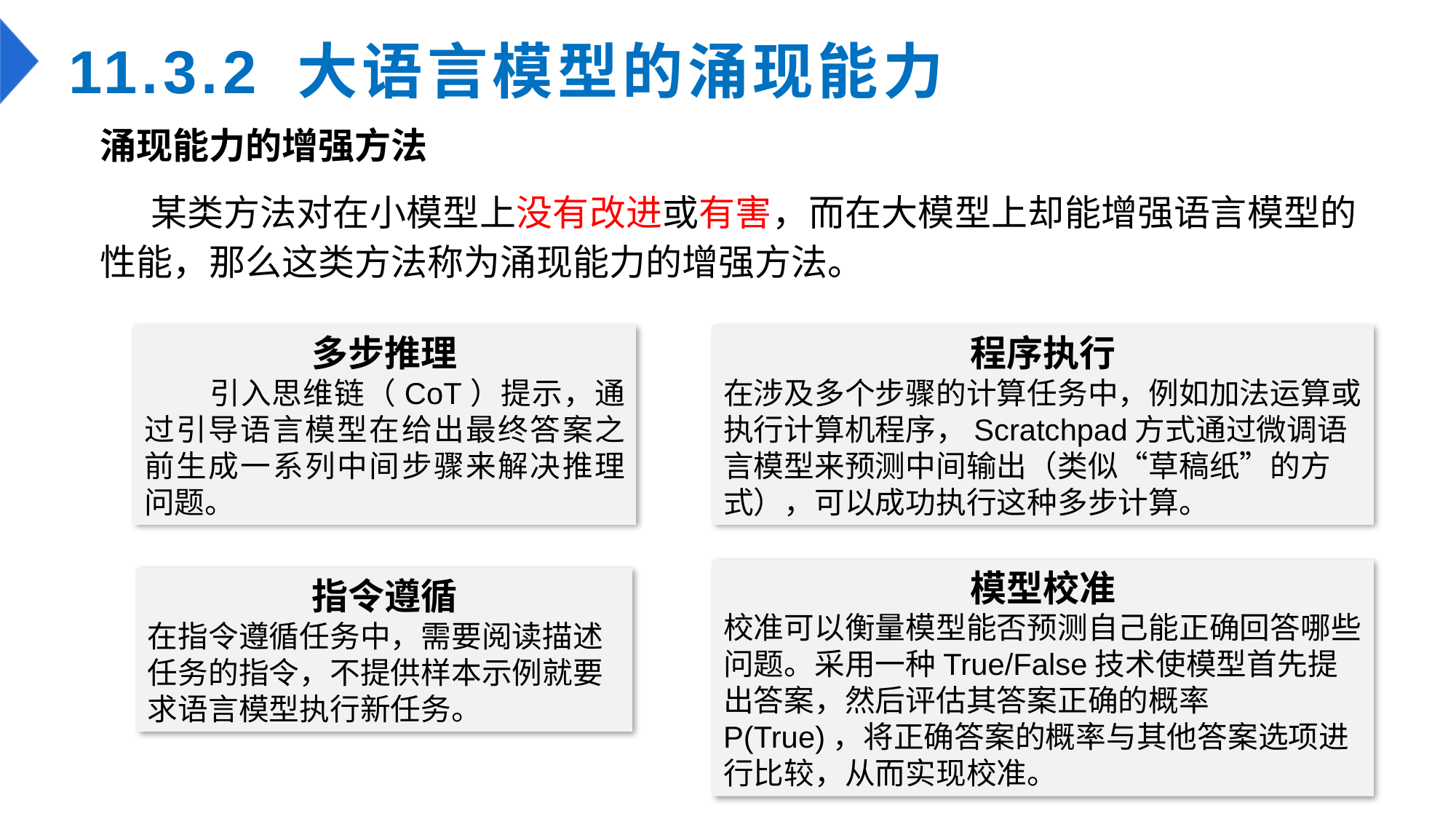

# 11.3.2 大语言模型的涌现能力
涌现能力的增强方法
     某类方法对在小模型上没有改进或有害，而在大模型上却能增强语言模型的性能，那么这类方法称为涌现能力的增强方法。
多步推理
引入思维链（CoT）提示，通过引导语言模型在给出最终答案之前生成一系列中间步骤来解决推理问题。
程序执行
在涉及多个步骤的计算任务中，例如加法运算或执行计算机程序，Scratchpad方式通过微调语言模型来预测中间输出（类似“草稿纸”的方式），可以成功执行这种多步计算。
模型校准
校准可以衡量模型能否预测自己能正确回答哪些问题。采用一种True/False技术使模型首先提出答案，然后评估其答案正确的概率 P(True)，将正确答案的概率与其他答案选项进行比较，从而实现校准。
指令遵循
在指令遵循任务中，需要阅读描述任务的指令，不提供样本示例就要求语言模型执行新任务。